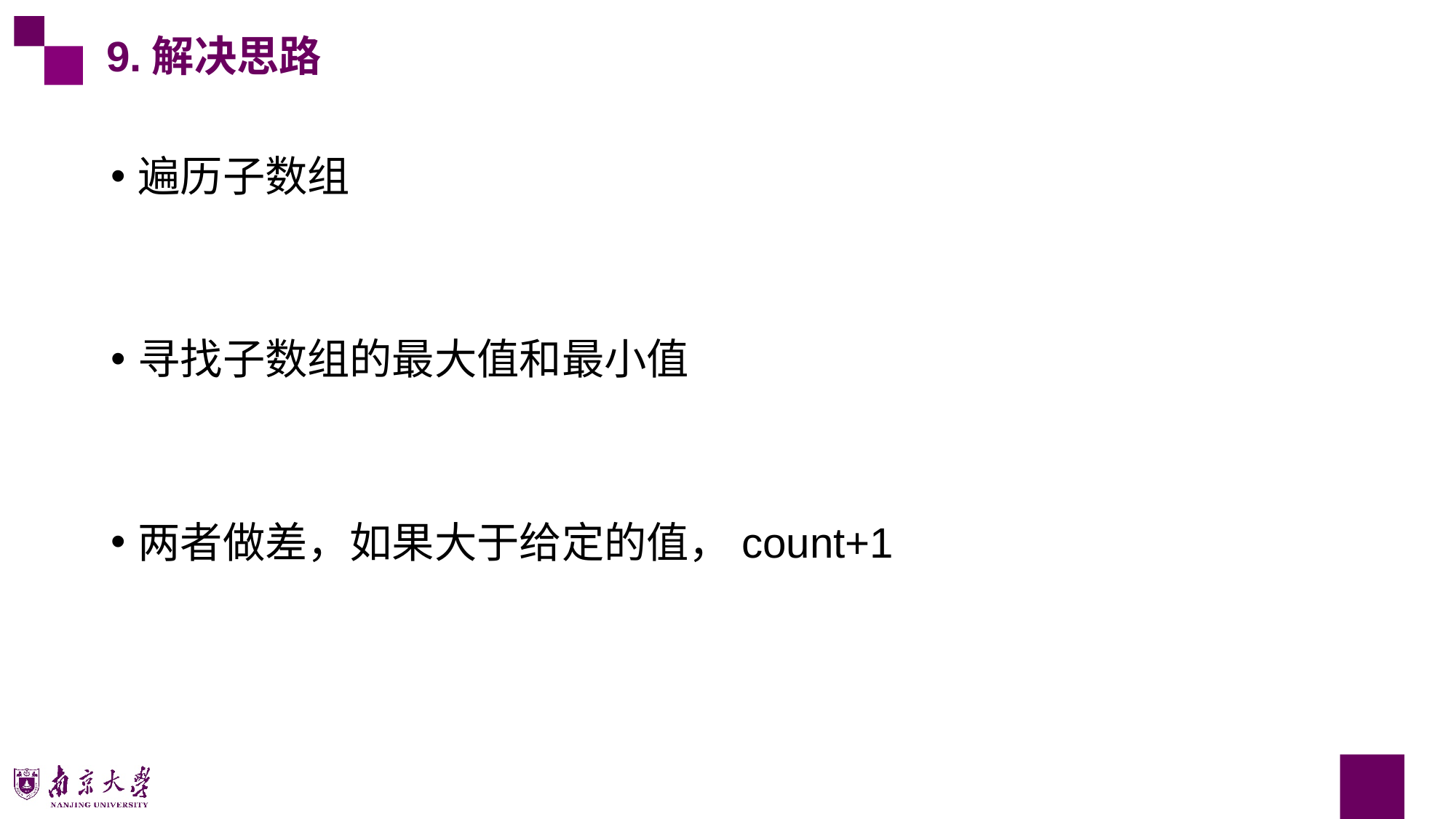

9.解决思路
遍历子数组

寻找子数组的最大值和最小值

两者做差，如果大于给定的值，count+1

49